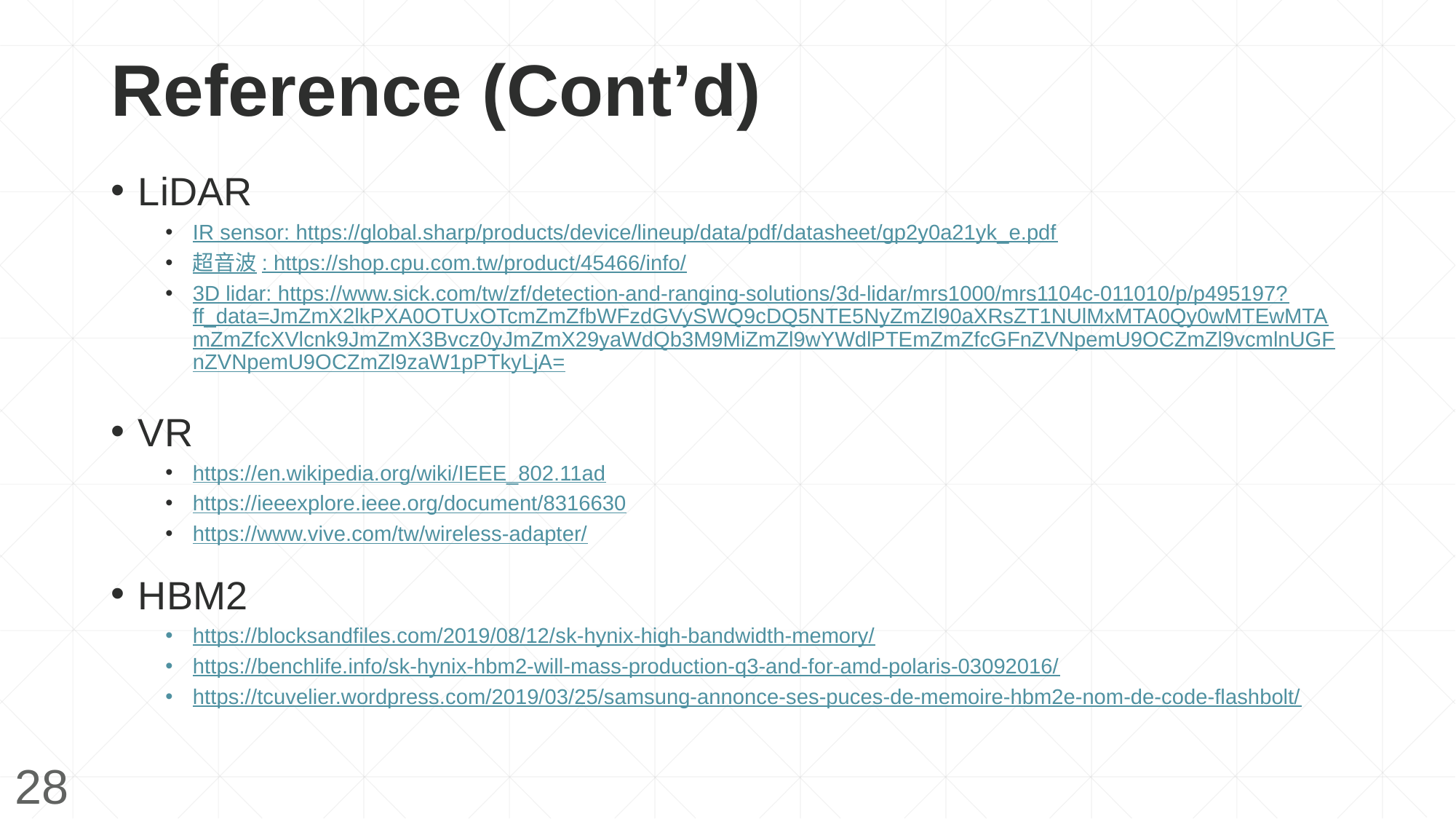

# Reference (Cont’d)
LiDAR
IR sensor: https://global.sharp/products/device/lineup/data/pdf/datasheet/gp2y0a21yk_e.pdf
超音波: https://shop.cpu.com.tw/product/45466/info/
3D lidar: https://www.sick.com/tw/zf/detection-and-ranging-solutions/3d-lidar/mrs1000/mrs1104c-011010/p/p495197?ff_data=JmZmX2lkPXA0OTUxOTcmZmZfbWFzdGVySWQ9cDQ5NTE5NyZmZl90aXRsZT1NUlMxMTA0Qy0wMTEwMTAmZmZfcXVlcnk9JmZmX3Bvcz0yJmZmX29yaWdQb3M9MiZmZl9wYWdlPTEmZmZfcGFnZVNpemU9OCZmZl9vcmlnUGFnZVNpemU9OCZmZl9zaW1pPTkyLjA=
VR
https://en.wikipedia.org/wiki/IEEE_802.11ad
https://ieeexplore.ieee.org/document/8316630
https://www.vive.com/tw/wireless-adapter/
HBM2
https://blocksandfiles.com/2019/08/12/sk-hynix-high-bandwidth-memory/
https://benchlife.info/sk-hynix-hbm2-will-mass-production-q3-and-for-amd-polaris-03092016/
https://tcuvelier.wordpress.com/2019/03/25/samsung-annonce-ses-puces-de-memoire-hbm2e-nom-de-code-flashbolt/

28